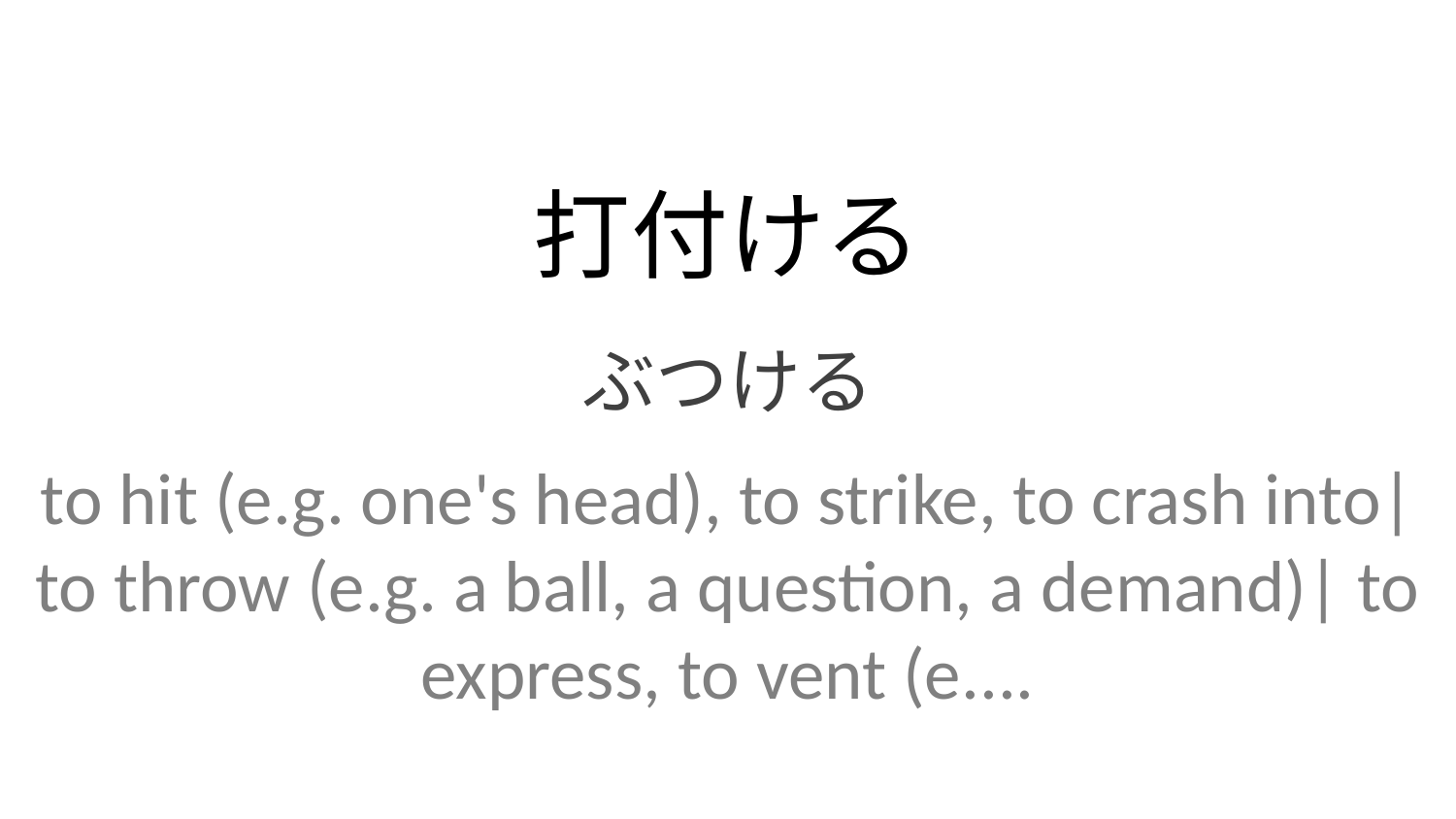

打付ける

ぶつける
to hit (e.g. one's head), to strike, to crash into| to throw (e.g. a ball, a question, a demand)| to express, to vent (e....